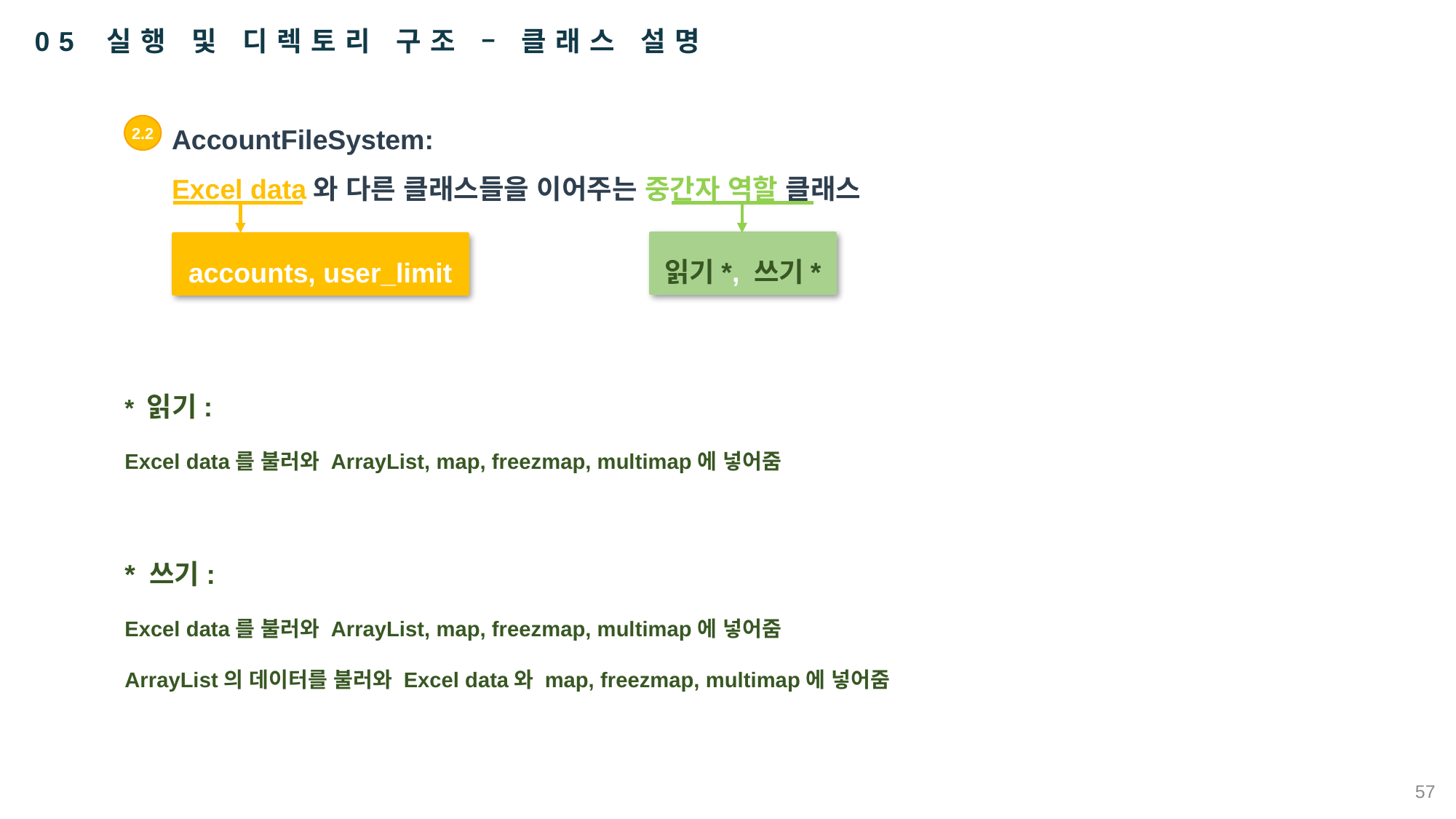

05 실행 및 디렉토리 구조 – 클래스 설명
AccountFileSystem:
Excel data와 다른 클래스들을 이어주는 중간자 역할 클래스
2.2
읽기*, 쓰기*
accounts, user_limit
* 읽기:
Excel data를 불러와 ArrayList, map, freezmap, multimap에 넣어줌

* 쓰기:
Excel data를 불러와 ArrayList, map, freezmap, multimap에 넣어줌
ArrayList의 데이터를 불러와 Excel data와 map, freezmap, multimap에 넣어줌
57